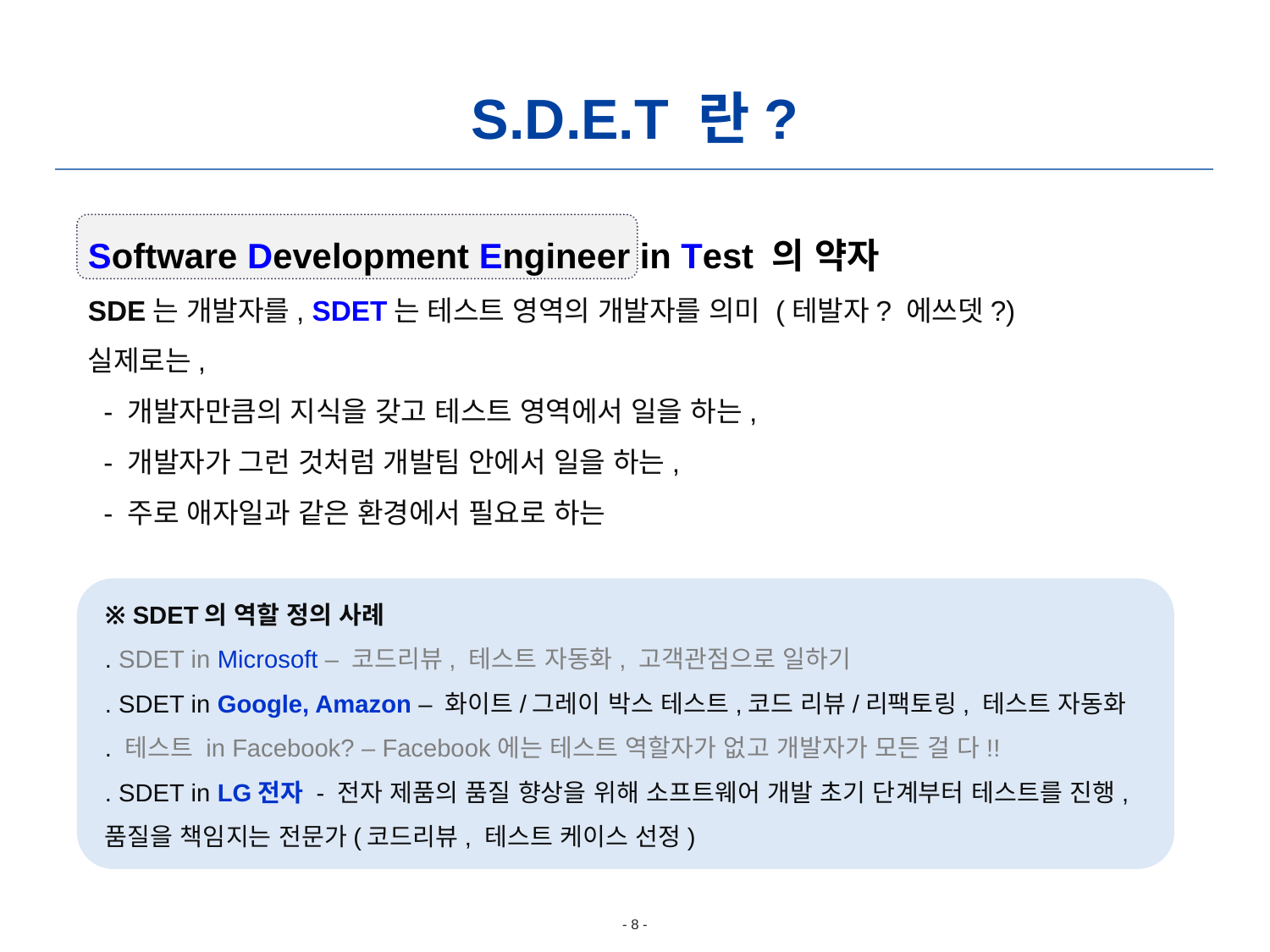

S.D.E.T 란?
Software Development Engineer in Test 의 약자
SDE는 개발자를, SDET는 테스트 영역의 개발자를 의미 (테발자? 에쓰뎃?)
실제로는,
  - 개발자만큼의 지식을 갖고 테스트 영역에서 일을 하는,
  - 개발자가 그런 것처럼 개발팀 안에서 일을 하는,
  - 주로 애자일과 같은 환경에서 필요로 하는

※ SDET의 역할 정의 사례
. SDET in Microsoft – 코드리뷰, 테스트 자동화, 고객관점으로 일하기
. SDET in Google, Amazon – 화이트/그레이 박스 테스트,코드 리뷰/리팩토링, 테스트 자동화
. 테스트 in Facebook? – Facebook에는 테스트 역할자가 없고 개발자가 모든 걸 다!!
. SDET in LG전자 - 전자 제품의 품질 향상을 위해 소프트웨어 개발 초기 단계부터 테스트를 진행, 품질을 책임지는 전문가(코드리뷰, 테스트 케이스 선정)